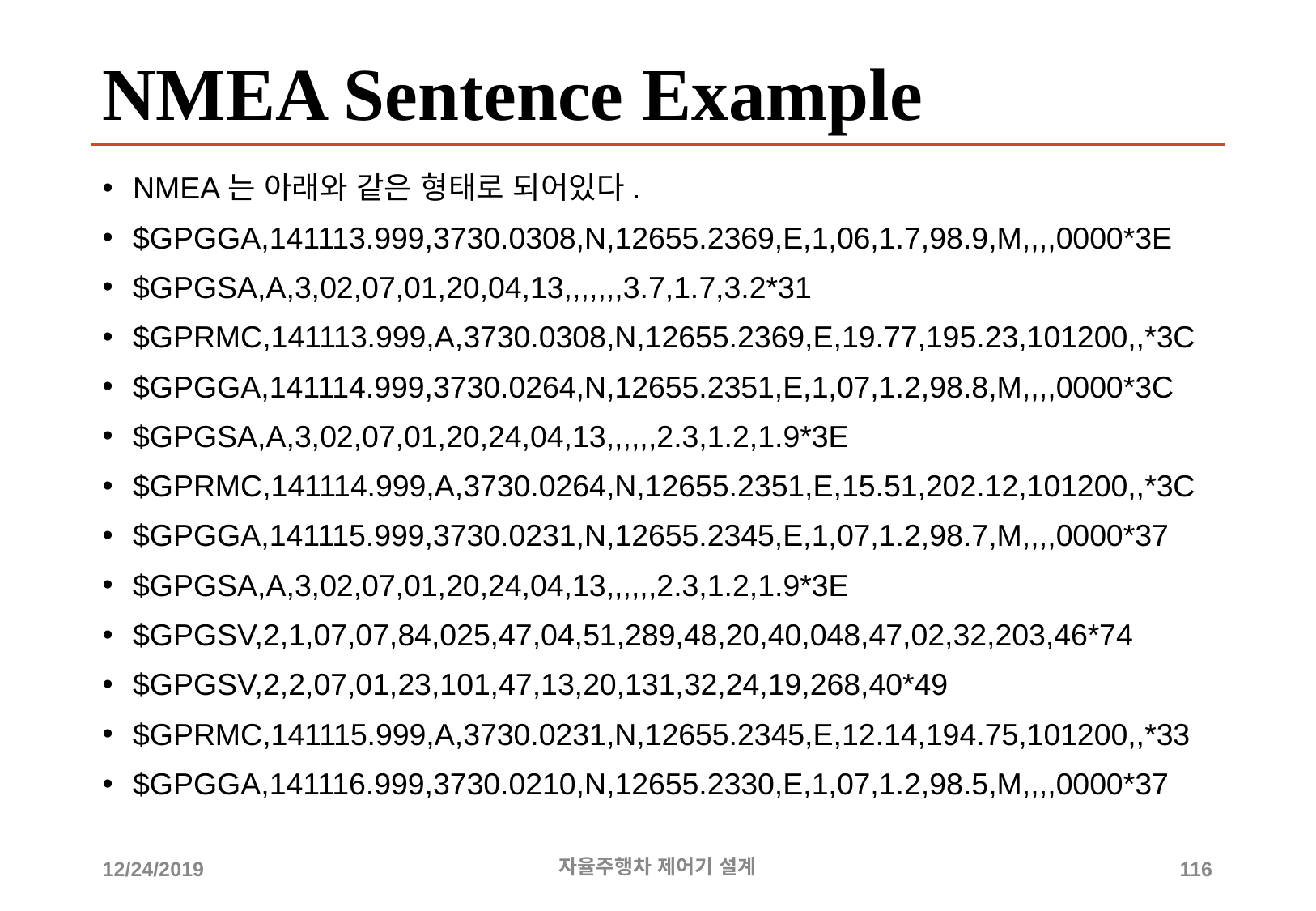

# NMEA Sentence Example
NMEA는 아래와 같은 형태로 되어있다.
$GPGGA,141113.999,3730.0308,N,12655.2369,E,1,06,1.7,98.9,M,,,,0000*3E
$GPGSA,A,3,02,07,01,20,04,13,,,,,,,3.7,1.7,3.2*31
$GPRMC,141113.999,A,3730.0308,N,12655.2369,E,19.77,195.23,101200,,*3C
$GPGGA,141114.999,3730.0264,N,12655.2351,E,1,07,1.2,98.8,M,,,,0000*3C
$GPGSA,A,3,02,07,01,20,24,04,13,,,,,,2.3,1.2,1.9*3E
$GPRMC,141114.999,A,3730.0264,N,12655.2351,E,15.51,202.12,101200,,*3C
$GPGGA,141115.999,3730.0231,N,12655.2345,E,1,07,1.2,98.7,M,,,,0000*37
$GPGSA,A,3,02,07,01,20,24,04,13,,,,,,2.3,1.2,1.9*3E
$GPGSV,2,1,07,07,84,025,47,04,51,289,48,20,40,048,47,02,32,203,46*74
$GPGSV,2,2,07,01,23,101,47,13,20,131,32,24,19,268,40*49
$GPRMC,141115.999,A,3730.0231,N,12655.2345,E,12.14,194.75,101200,,*33
$GPGGA,141116.999,3730.0210,N,12655.2330,E,1,07,1.2,98.5,M,,,,0000*37
12/24/2019
자율주행차 제어기 설계
116